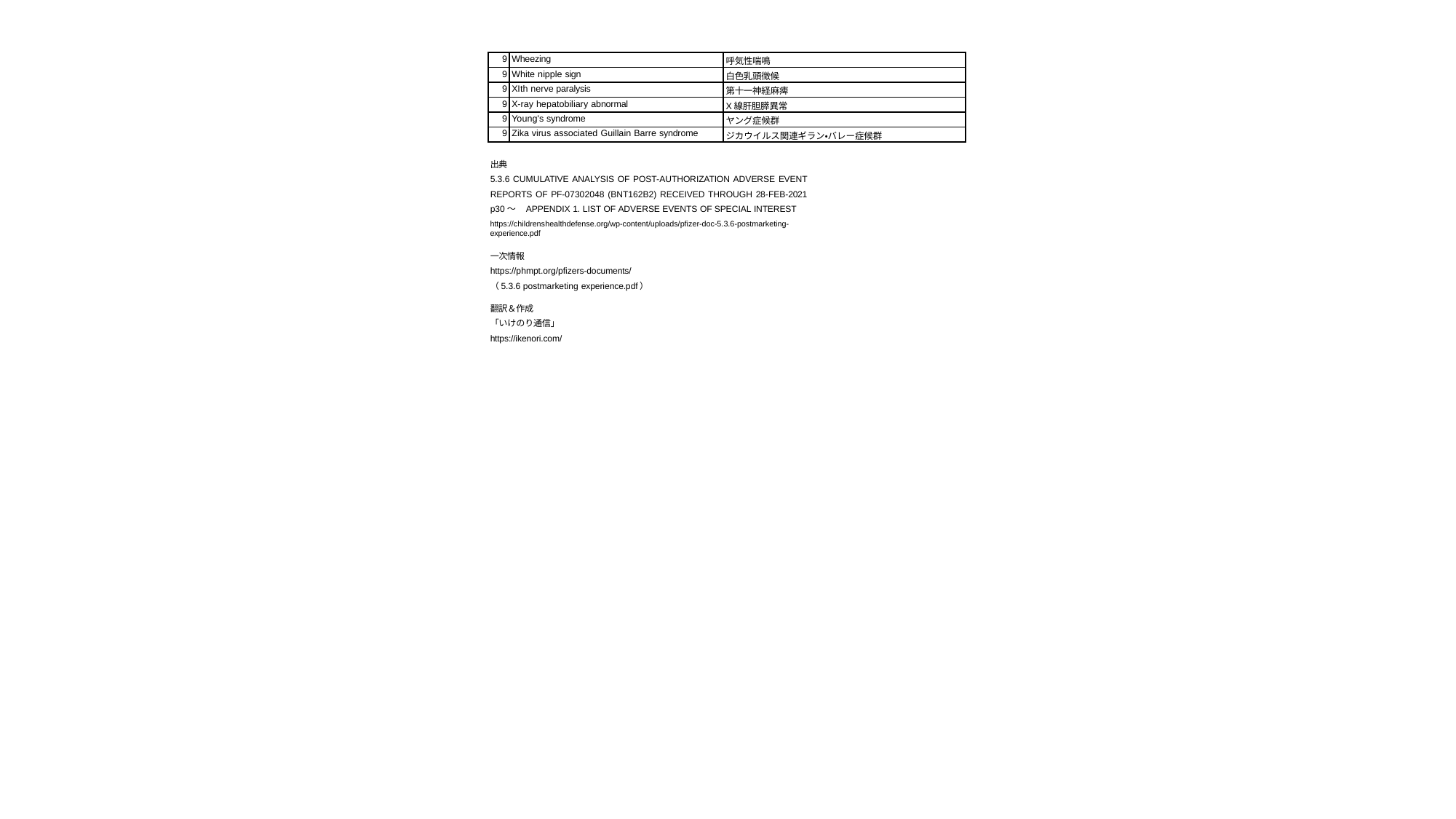

| 9 | Wheezing | 呼気性喘鳴 |
| --- | --- | --- |
| 9 | White nipple sign | 白色乳頭徴候 |
| 9 | XIth nerve paralysis | 第十一神経麻痺 |
| 9 | X-ray hepatobiliary abnormal | X線肝胆膵異常 |
| 9 | Young's syndrome | ヤング症候群 |
| 9 | Zika virus associated Guillain Barre syndrome | ジカウイルス関連ギラン・バレー症候群 |
出典
5.3.6 CUMULATIVE ANALYSIS OF POST-AUTHORIZATION ADVERSE EVENT REPORTS OF PF-07302048 (BNT162B2) RECEIVED THROUGH 28-FEB-2021 p30～  APPENDIX 1. LIST OF ADVERSE EVENTS OF SPECIAL INTEREST
https://childrenshealthdefense.org/wp-content/uploads/pfizer-doc-5.3.6-postmarketing-experience.pdf

一次情報
https://phmpt.org/pfizers-documents/
（5.3.6 postmarketing experience.pdf）

翻訳＆作成
「いけのり通信」 https://ikenori.com/
121 / 29 ページ